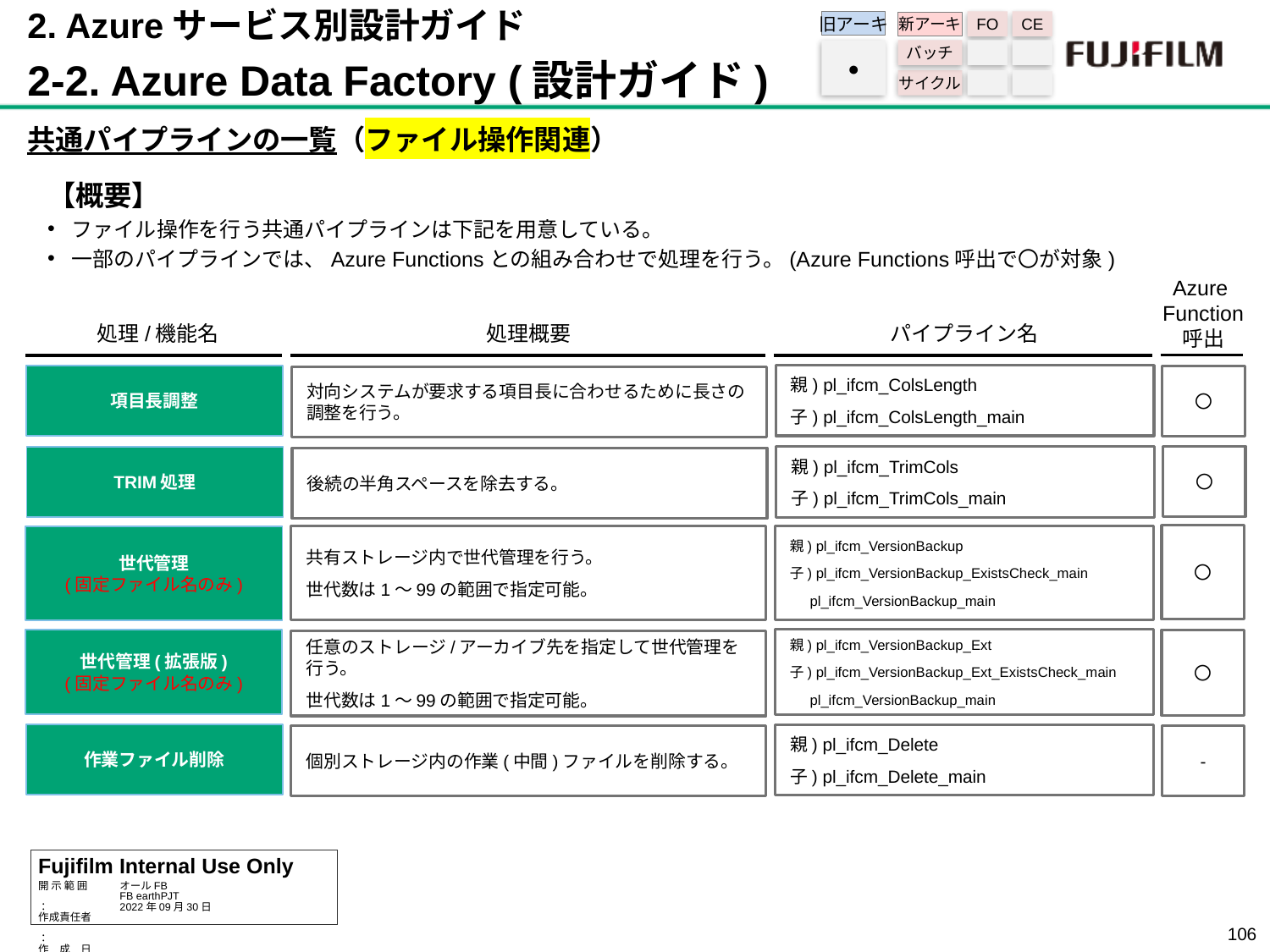

2. Azureサービス別設計ガイド
2-2. Azure Data Factory (設計ガイド)
旧アーキ
FO
CE
新アーキ
バッチ

サイクル

●
共通パイプラインの一覧（ファイル操作関連）
【概要】
ファイル操作を行う共通パイプラインは下記を用意している。
一部のパイプラインでは、Azure Functionsとの組み合わせで処理を行う。(Azure Functions呼出で〇が対象)

Azure
Function
呼出
パイプライン名
処理/機能名
処理概要
項目長調整
親) pl_ifcm_ColsLength
子) pl_ifcm_ColsLength_main
〇
対向システムが要求する項目長に合わせるために長さの調整を行う。
〇
TRIM処理
親) pl_ifcm_TrimCols
子) pl_ifcm_TrimCols_main
後続の半角スペースを除去する。
〇
世代管理
(固定ファイル名のみ)
共有ストレージ内で世代管理を行う。
世代数は1～99の範囲で指定可能。
親) pl_ifcm_VersionBackup
子) pl_ifcm_VersionBackup_ExistsCheck_main
     pl_ifcm_VersionBackup_main
親) pl_ifcm_VersionBackup_Ext
子) pl_ifcm_VersionBackup_Ext_ExistsCheck_main
     pl_ifcm_VersionBackup_main
世代管理(拡張版)
(固定ファイル名のみ)
〇
任意のストレージ/アーカイブ先を指定して世代管理を行う。
世代数は1～99の範囲で指定可能。
作業ファイル削除
親) pl_ifcm_Delete
子) pl_ifcm_Delete_main
個別ストレージ内の作業(中間)ファイルを削除する。
-
106